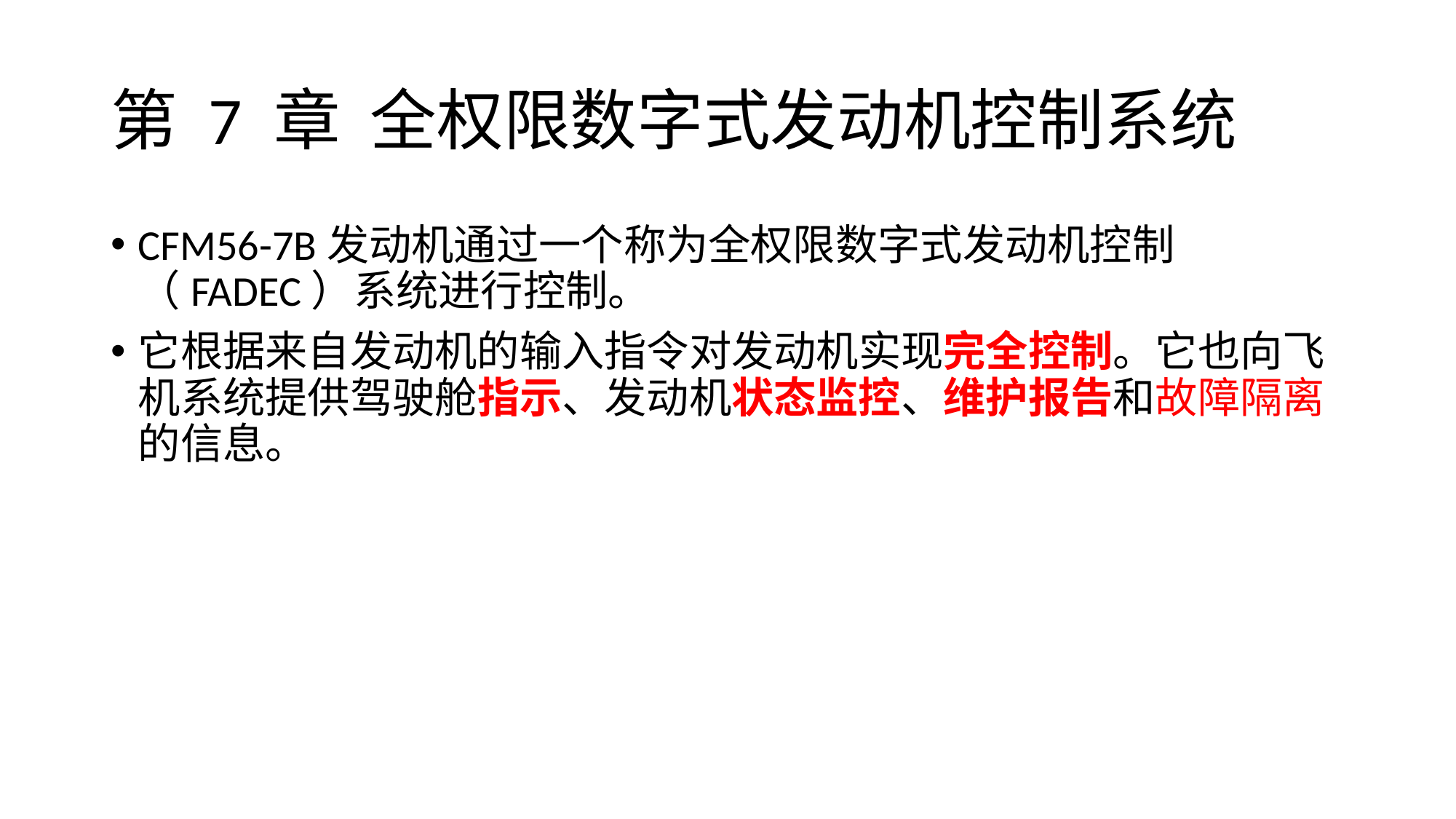

# 第 7 章  全权限数字式发动机控制系统
CFM56-7B发动机通过一个称为全权限数字式发动机控制（FADEC）系统进行控制。
它根据来自发动机的输入指令对发动机实现完全控制。它也向飞机系统提供驾驶舱指示、发动机状态监控、维护报告和故障隔离的信息。